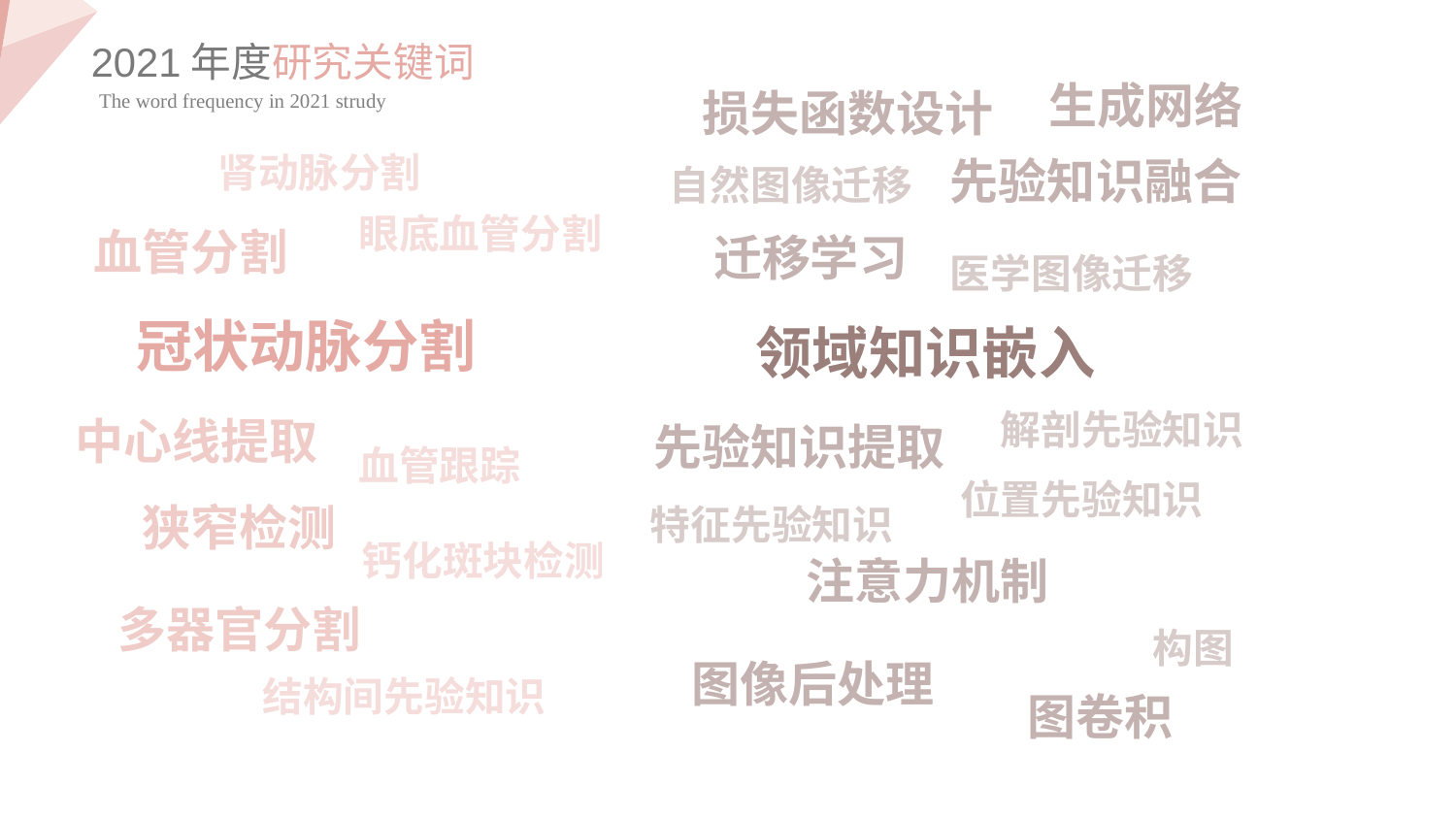

2021年度研究关键词
The word frequency in 2021 strudy
生成网络
损失函数设计
肾动脉分割
自然图像迁移
先验知识融合
眼底血管分割
血管分割
迁移学习
医学图像迁移
冠状动脉分割
领域知识嵌入
解剖先验知识
中心线提取
先验知识提取
血管跟踪
位置先验知识
特征先验知识
狭窄检测
钙化斑块检测
注意力机制
多器官分割
构图
图像后处理
结构间先验知识
图卷积